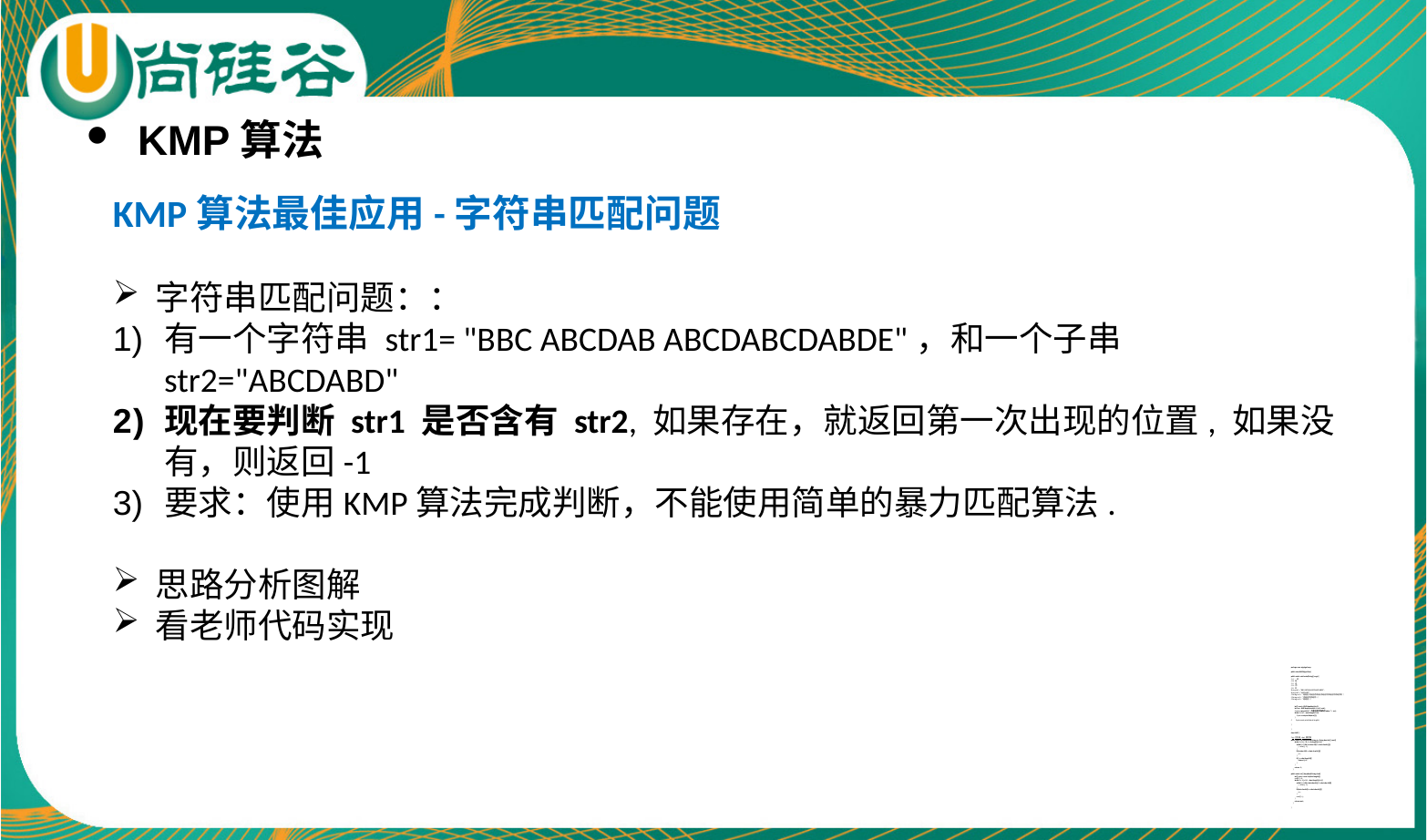

KMP算法
KMP算法最佳应用-字符串匹配问题

字符串匹配问题：：
有一个字符串 str1= "BBC ABCDAB ABCDABCDABDE"，和一个子串 str2="ABCDABD"
现在要判断 str1 是否含有 str2, 如果存在，就返回第一次出现的位置, 如果没有，则返回-1
要求：使用KMP算法完成判断，不能使用简单的暴力匹配算法.

思路分析图解
看老师代码实现

package com.atguigu.kmp;

public class KMPAlgorithm {

public static void main(String[] args) {
// A： 尚
// B: 硅
// C: 谷
// D: 你
// E: 好
String str1 = "BBC ABCDAB ABCDABCDABDE";
String str2 = "ABCDABD";
//String str1 = "硅硅谷 尚硅谷你尚硅 尚硅谷你尚硅谷你尚硅你好";
//String str2 = "尚硅谷你尚硅你~";
//String str2 = "硅硅谷~";

        int[] next = KMP.kmpNext(str2);
        int res = KMP.kmpSearch(str1, str2, next);
        System.out.println("子串在源字符串的index=" + res);
        for(int i = 0; i < next.length; i++){
            System.out.println(next[i]);
        }
//        System.out.println(next.length);

}

}

class KMP {

//str文本串  dest 模式串
public static int kmpSearch(String str, String dest,int[] next){
        for(int i = 0, j = 0; i < str.length(); i++){
            while(j > 0 && str.charAt(i) != dest.charAt(j)){
                j = next[j - 1];
            }
            if(str.charAt(i) == dest.charAt(j)){
                j++;
            }
            if(j == dest.length()){
                return i-j+1;
            }
        }
        return -1;
    }

public static int[] kmpNext(String dest){
        int[] next = new int[dest.length()];
        next[0] = 0;
        for(int i = 1,j = 0; i < dest.length(); i++){
            while(j > 0 && dest.charAt(j) != dest.charAt(i)){
                j = next[j - 1];
            }
            if(dest.charAt(i) == dest.charAt(j)){
                j++;
            }
            next[i] = j;
        }
        return next;
    }

}